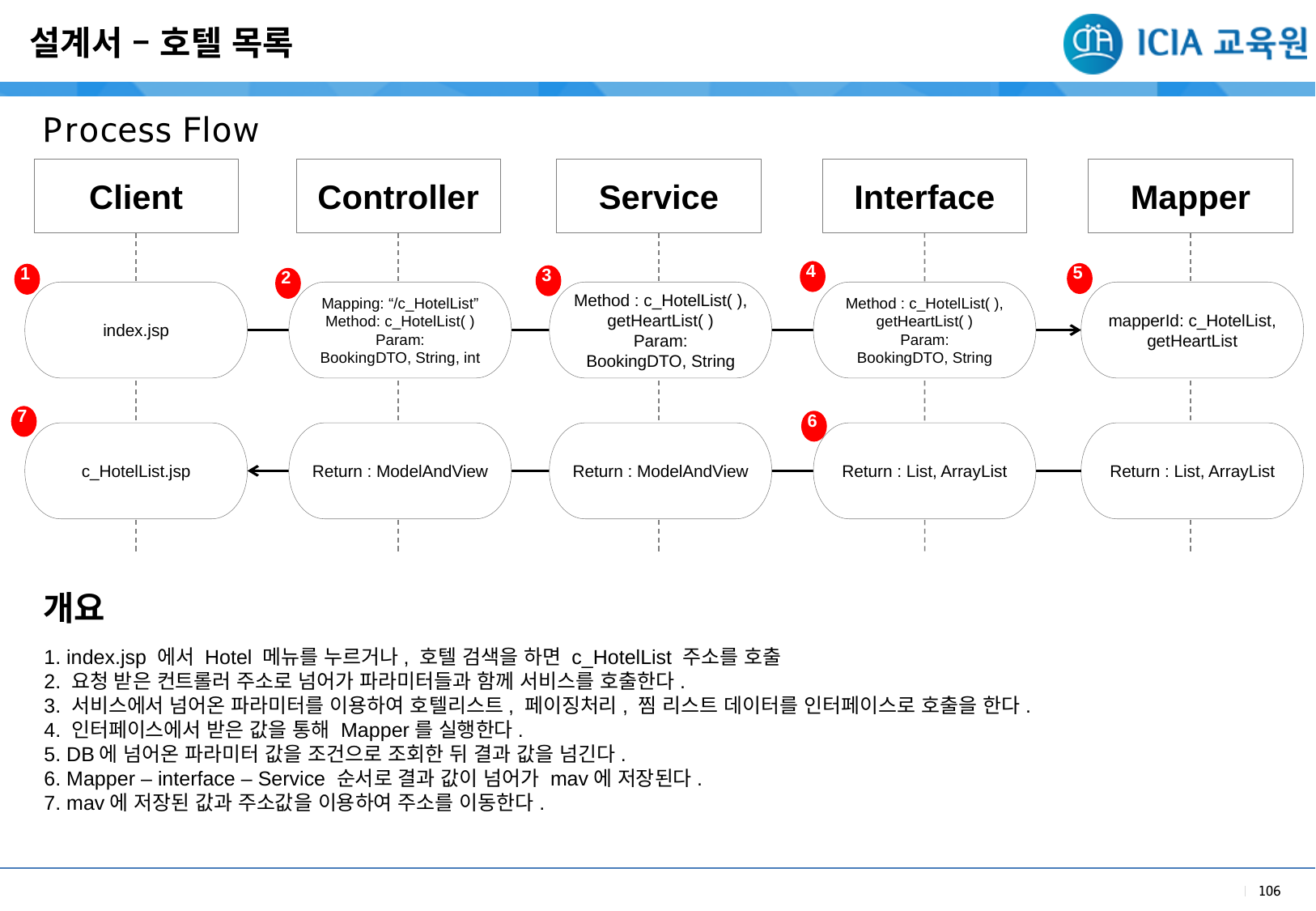

설계서 – 호텔 목록
Process Flow
Client
Controller
Service
Interface
Mapper
4

5

1

3

2

index.jsp
Mapping: “/c_HotelList”
Method: c_HotelList( )
Param:
BookingDTO, String, int
Method : c_HotelList( ),
getHeartList( )
Param:
BookingDTO, String
Method : c_HotelList( ),
getHeartList( )
Param:
BookingDTO, String
mapperId: c_HotelList,
getHeartList
7

6

c_HotelList.jsp
Return : ModelAndView
Return : ModelAndView
Return : List, ArrayList
Return : List, ArrayList
개요
1. index.jsp 에서 Hotel 메뉴를 누르거나, 호텔 검색을 하면 c_HotelList 주소를 호출
2. 요청 받은 컨트롤러 주소로 넘어가 파라미터들과 함께 서비스를 호출한다.
3. 서비스에서 넘어온 파라미터를 이용하여 호텔리스트, 페이징처리, 찜 리스트 데이터를 인터페이스로 호출을 한다.
4. 인터페이스에서 받은 값을 통해 Mapper를 실행한다.
5. DB에 넘어온 파라미터 값을 조건으로 조회한 뒤 결과 값을 넘긴다.
6. Mapper – interface – Service 순서로 결과 값이 넘어가 mav에 저장된다.
7. mav에 저장된 값과 주소값을 이용하여 주소를 이동한다.